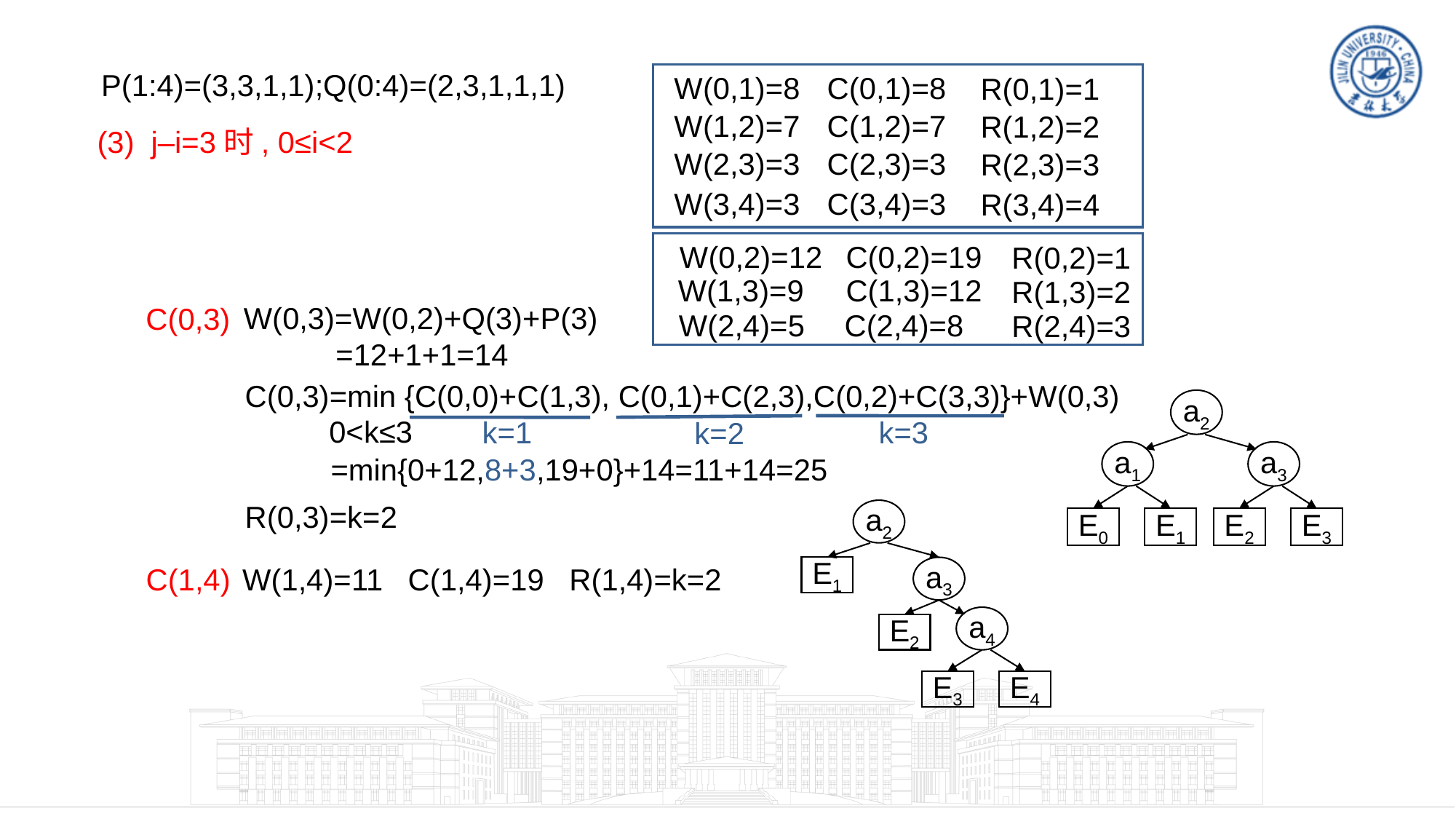

W(0,1)=8
C(0,1)=8

R(0,1)=1
W(1,2)=7
C(1,2)=7
R(1,2)=2
W(2,3)=3
C(2,3)=3
R(2,3)=3
W(3,4)=3
C(3,4)=3
R(3,4)=4
P(1:4)=(3,3,1,1);Q(0:4)=(2,3,1,1,1)
(3)  j–i=3时, 0≤i<2
W(0,2)=12
C(0,2)=19

R(0,2)=1
W(1,3)=9
C(1,3)=12
R(1,3)=2
W(2,4)=5
C(2,4)=8
R(2,4)=3
W(0,3)=W(0,2)+Q(3)+P(3)
           =12+1+1=14
C(0,3)
C(0,3)=min {C(0,0)+C(1,3), C(0,1)+C(2,3),C(0,2)+C(3,3)}+W(0,3)
0<k≤3

k=2

k=3

k=1
a2

a1
a3

E0
E1
E2
E3
=min{0+12,8+3,19+0}+14=11+14=25
R(0,3)=k=2
a2

E1
a3

a4
E2

E3
E4
C(1,4)
W(1,4)=11   C(1,4)=19   R(1,4)=k=2
82